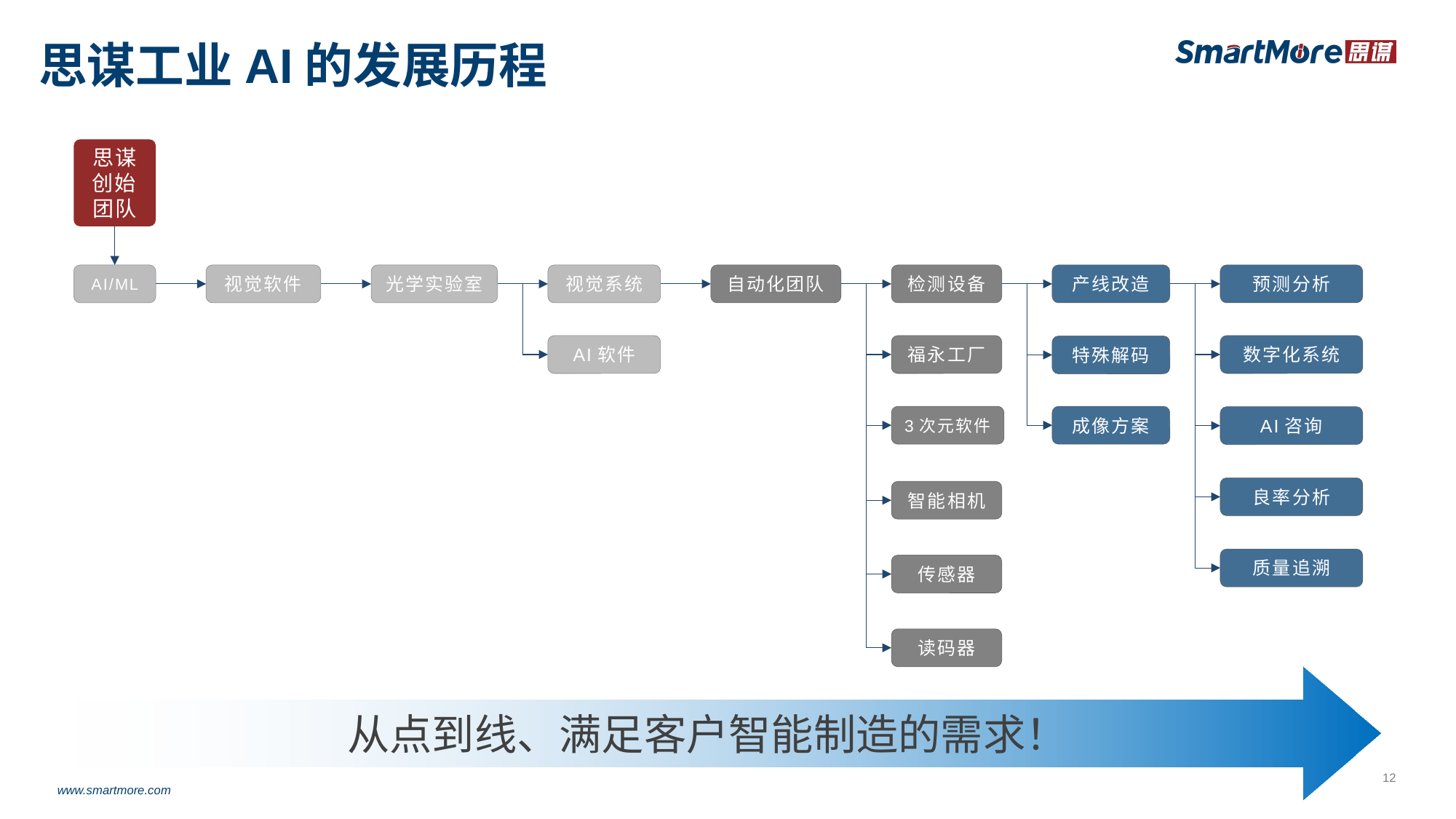

# 思谋工业AI的发展历程
思谋
创始团队
AI/ML
视觉软件
光学实验室
视觉系统
自动化团队
检测设备
产线改造
预测分析
AI软件
福永工厂
数字化系统
特殊解码
3次元软件
成像方案
AI咨询
良率分析
智能相机
质量追溯
传感器
读码器
从点到线、满足客户智能制造的需求！